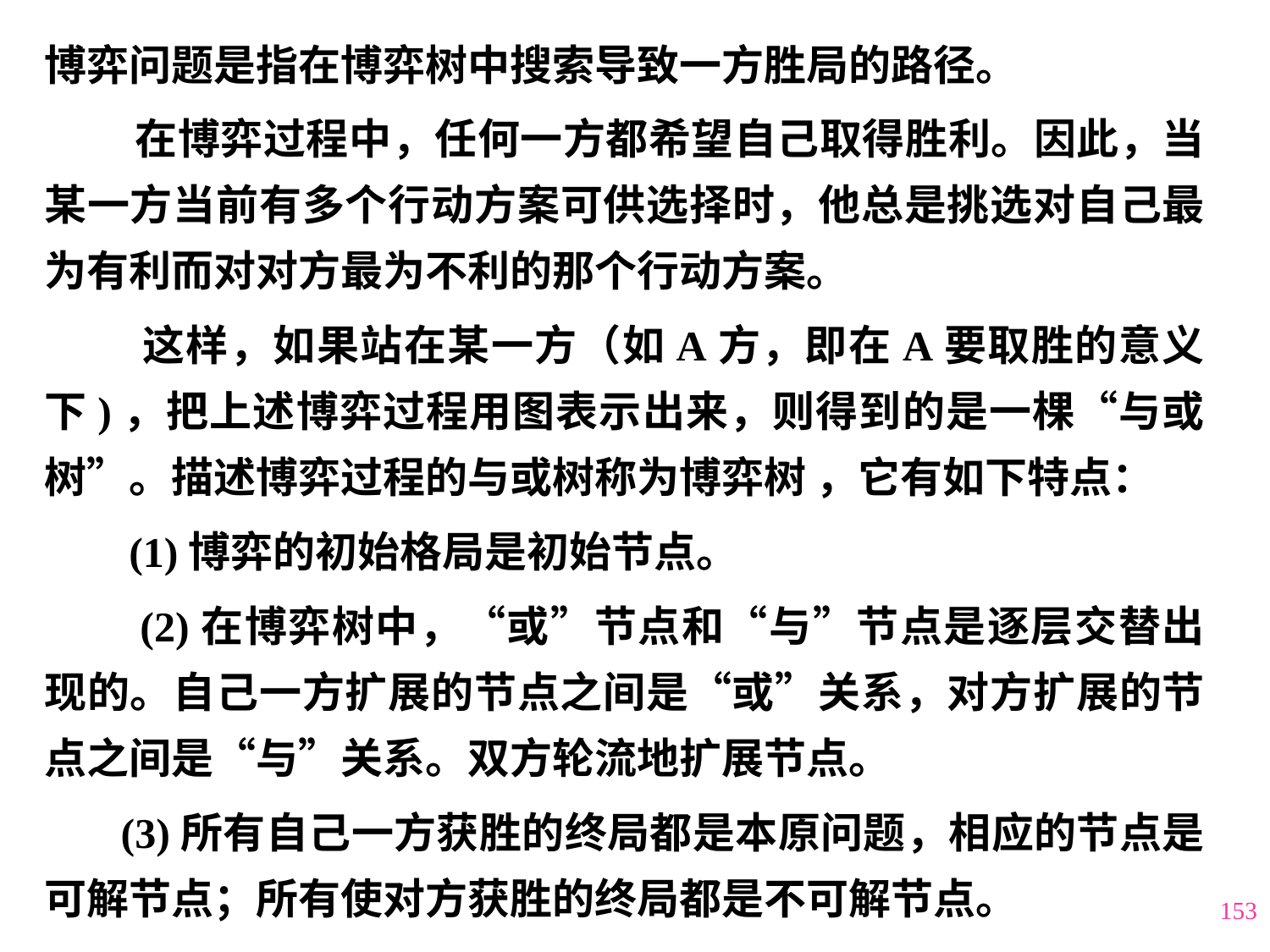

博弈问题是指在博弈树中搜索导致一方胜局的路径。
        在博弈过程中，任何一方都希望自己取得胜利。因此，当某一方当前有多个行动方案可供选择时，他总是挑选对自己最为有利而对对方最为不利的那个行动方案。
        这样，如果站在某一方（如A方，即在A要取胜的意义下)，把上述博弈过程用图表示出来，则得到的是一棵“与或树”。描述博弈过程的与或树称为博弈树 ，它有如下特点：
        (1)博弈的初始格局是初始节点。
        (2)在博弈树中，“或”节点和“与”节点是逐层交替出现的。自己一方扩展的节点之间是“或”关系，对方扩展的节点之间是“与”关系。双方轮流地扩展节点。
       (3)所有自己一方获胜的终局都是本原问题，相应的节点是可解节点；所有使对方获胜的终局都是不可解节点。
153